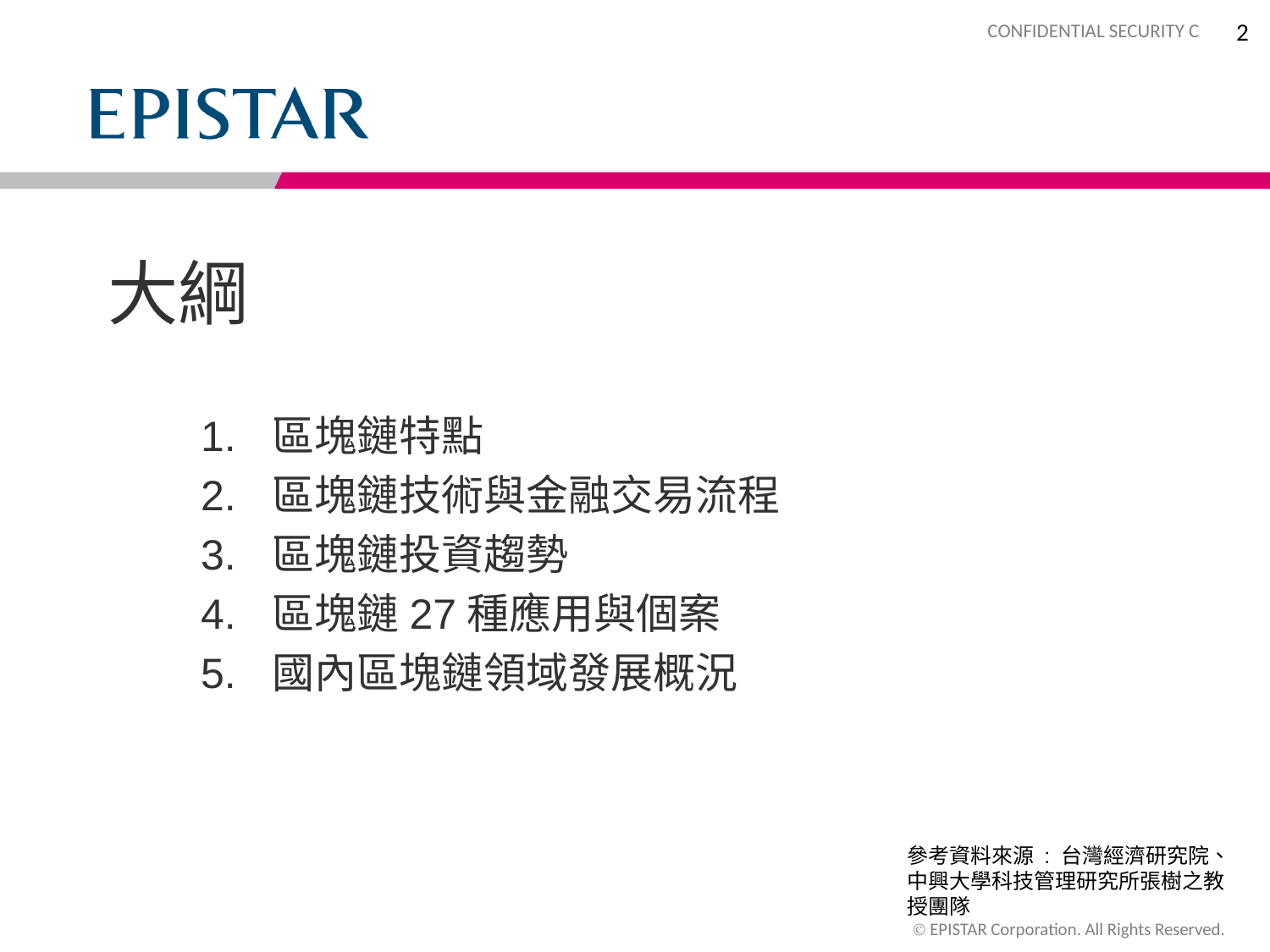

2
大綱
區塊鏈特點
區塊鏈技術與金融交易流程
區塊鏈投資趨勢
區塊鏈27種應用與個案
國內區塊鏈領域發展概況
參考資料來源 : 台灣經濟研究院、中興大學科技管理研究所張樹之教授團隊